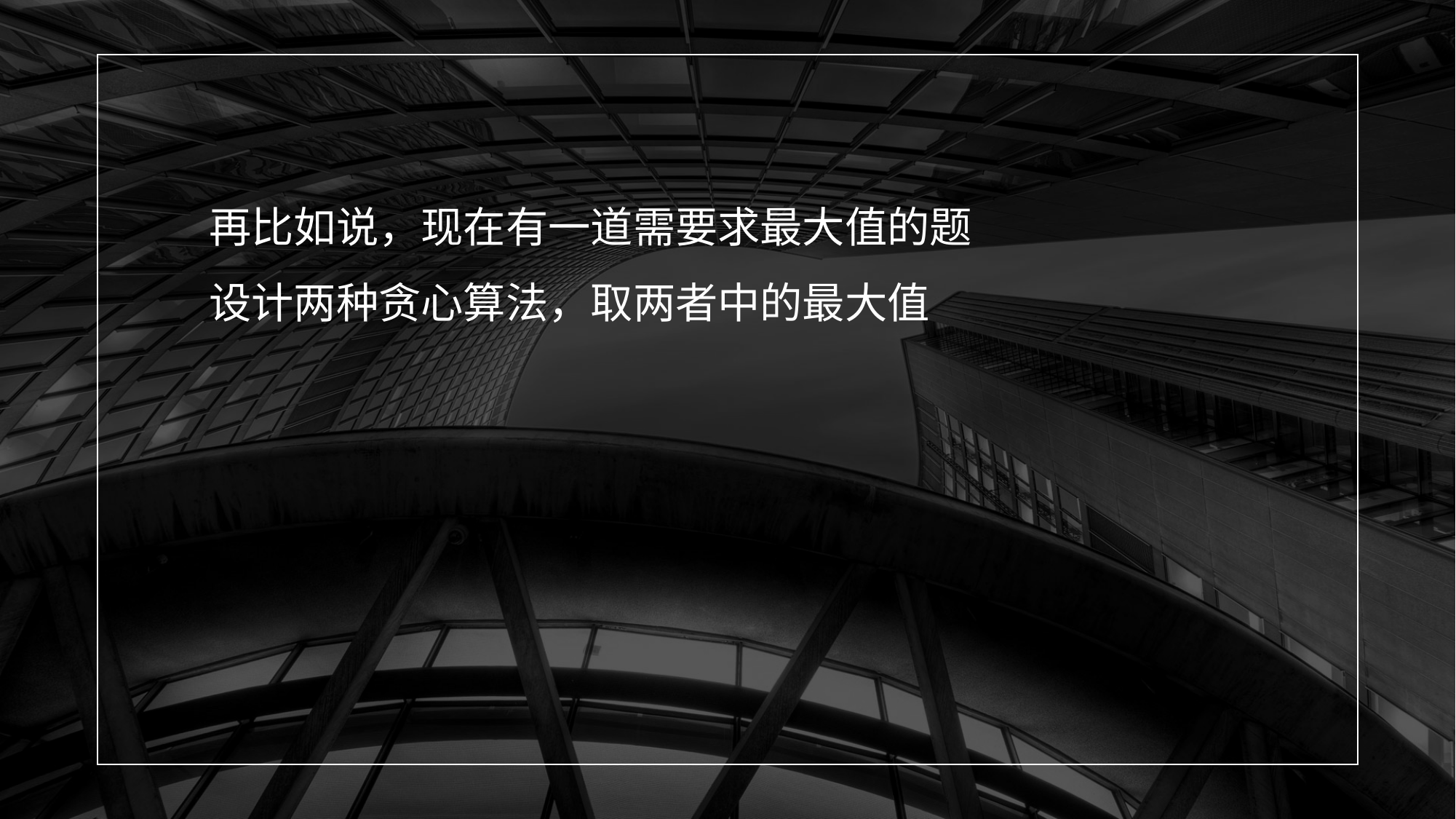

再比如说，现在有一道需要求最大值的题
设计两种贪心算法，取两者中的最大值